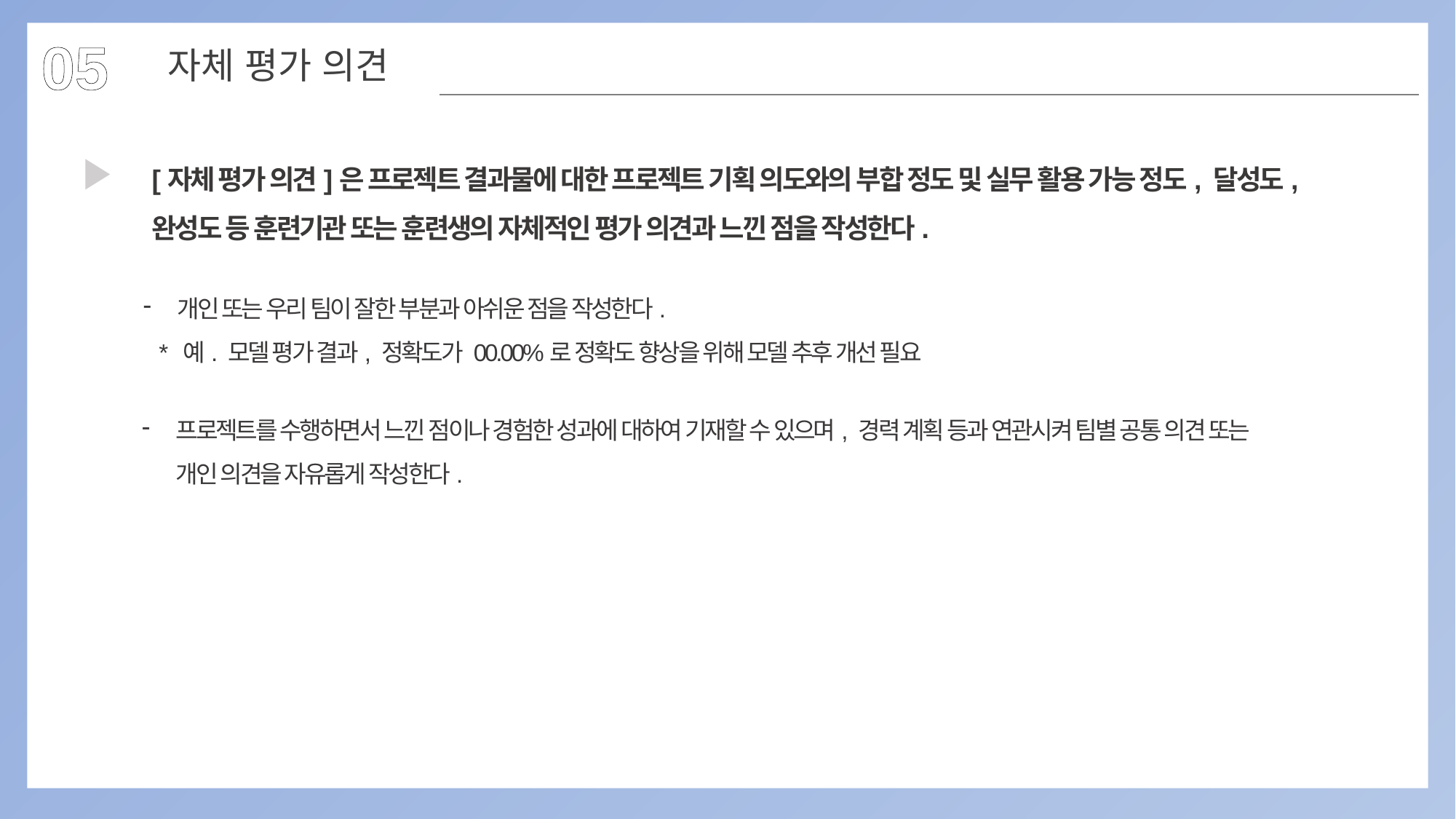

05
자체 평가 의견
▶
[자체 평가 의견]은 프로젝트 결과물에 대한 프로젝트 기획 의도와의 부합 정도 및 실무 활용 가능 정도, 달성도, 완성도 등 훈련기관 또는 훈련생의 자체적인 평가 의견과 느낀 점을 작성한다.
개인 또는 우리 팀이 잘한 부분과 아쉬운 점을 작성한다.
   *  예. 모델 평가 결과, 정확도가 00.00%로 정확도 향상을 위해 모델 추후 개선 필요
프로젝트를 수행하면서 느낀 점이나 경험한 성과에 대하여 기재할 수 있으며, 경력 계획 등과 연관시켜 팀별 공통 의견 또는 개인 의견을 자유롭게 작성한다.